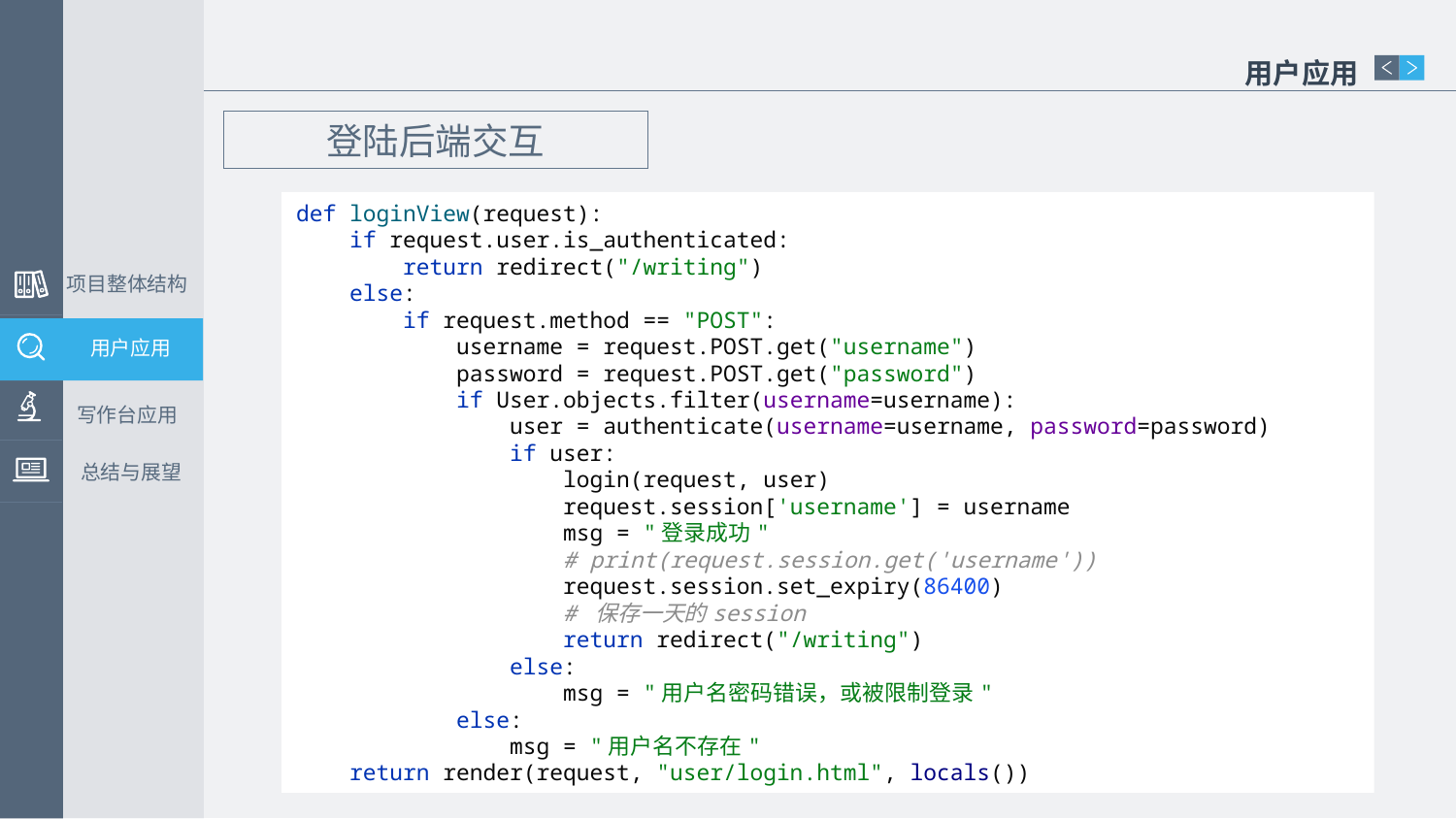

用户应用

登陆后端交互
def loginView(request):
    if request.user.is_authenticated:
        return redirect("/writing")
    else:
        if request.method == "POST":
            username = request.POST.get("username")
            password = request.POST.get("password")
            if User.objects.filter(username=username):
                user = authenticate(username=username, password=password)
                if user:
                    login(request, user)
                    request.session['username'] = username
                    msg = "登录成功"
                    # print(request.session.get('username'))
                    request.session.set_expiry(86400)
                    # 保存一天的session
                    return redirect("/writing")
                else:
                    msg = "用户名密码错误，或被限制登录"
            else:
                msg = "用户名不存在"
    return render(request, "user/login.html", locals())
项目整体结构

用户应用

写作台应用
总结与展望